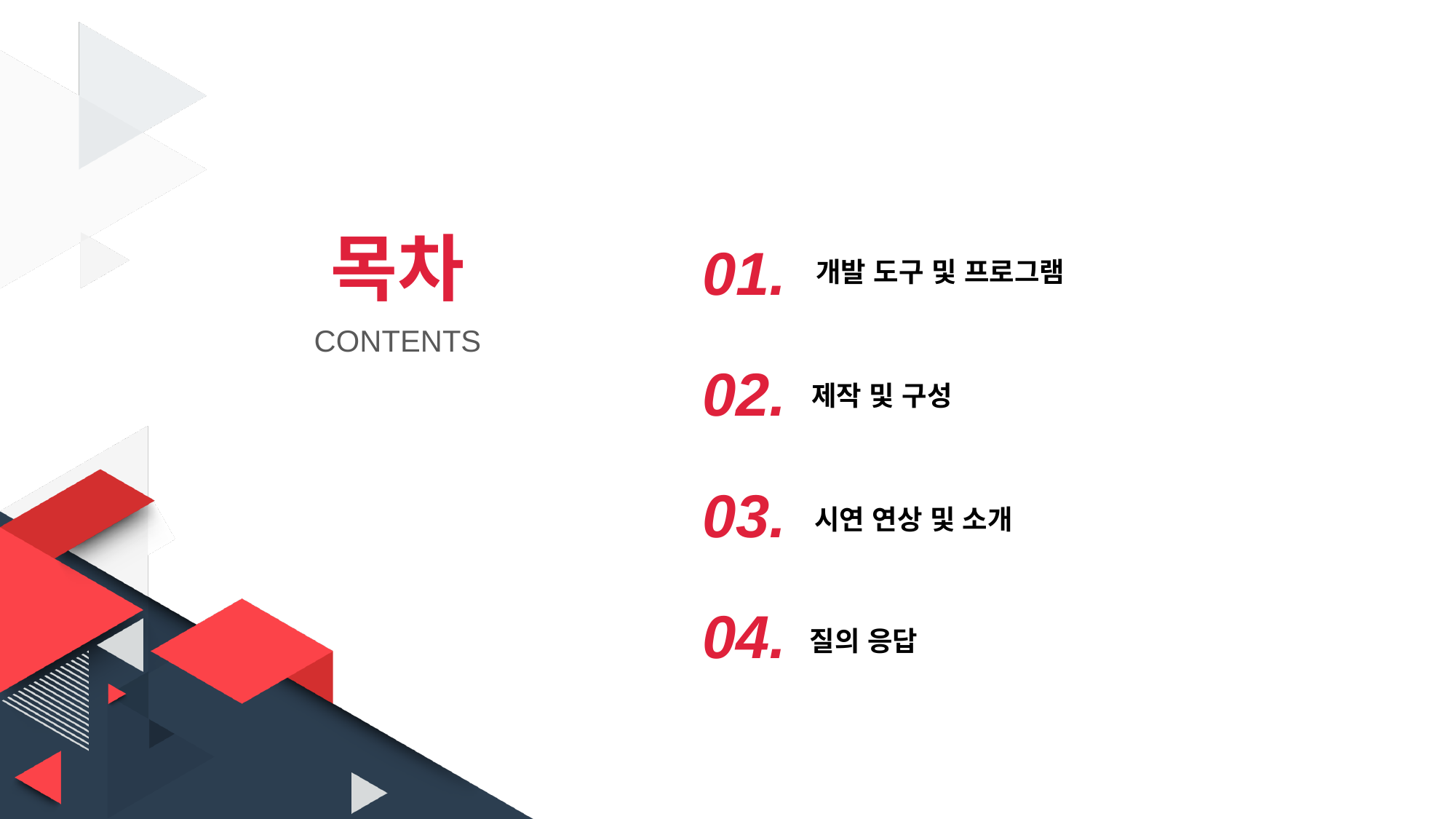

목차
01.
개발 도구 및 프로그램
CONTENTS
02.
제작 및 구성
03.
시연 연상 및 소개
04.
질의 응답